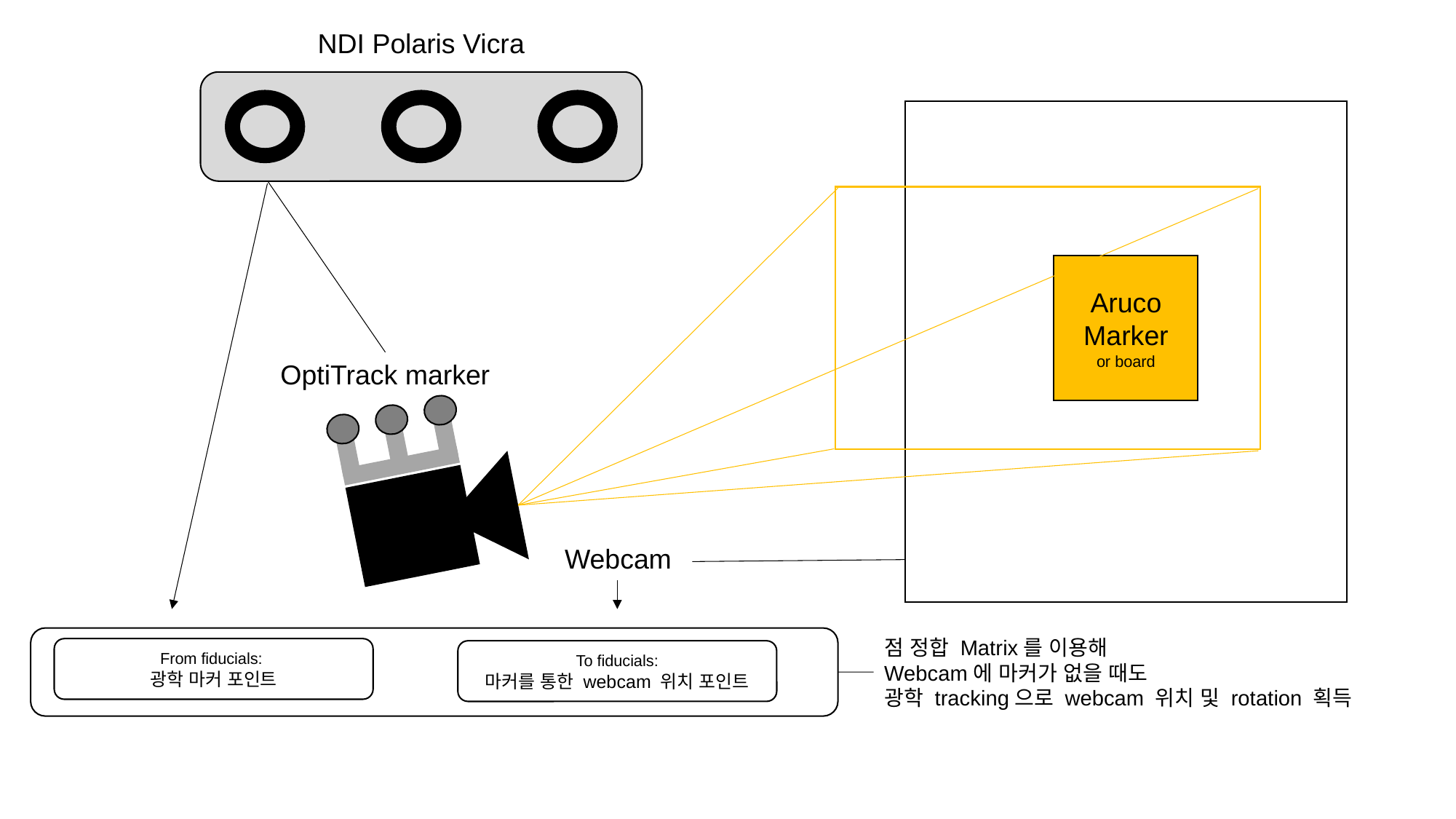

NDI Polaris Vicra

Aruco
Marker
or board

OptiTrack marker

Webcam

점 정합 Matrix를 이용해
Webcam에 마커가 없을 때도
광학 tracking으로 webcam 위치 및 rotation 획득
From fiducials:
광학 마커 포인트
To fiducials:
마커를 통한 webcam 위치 포인트